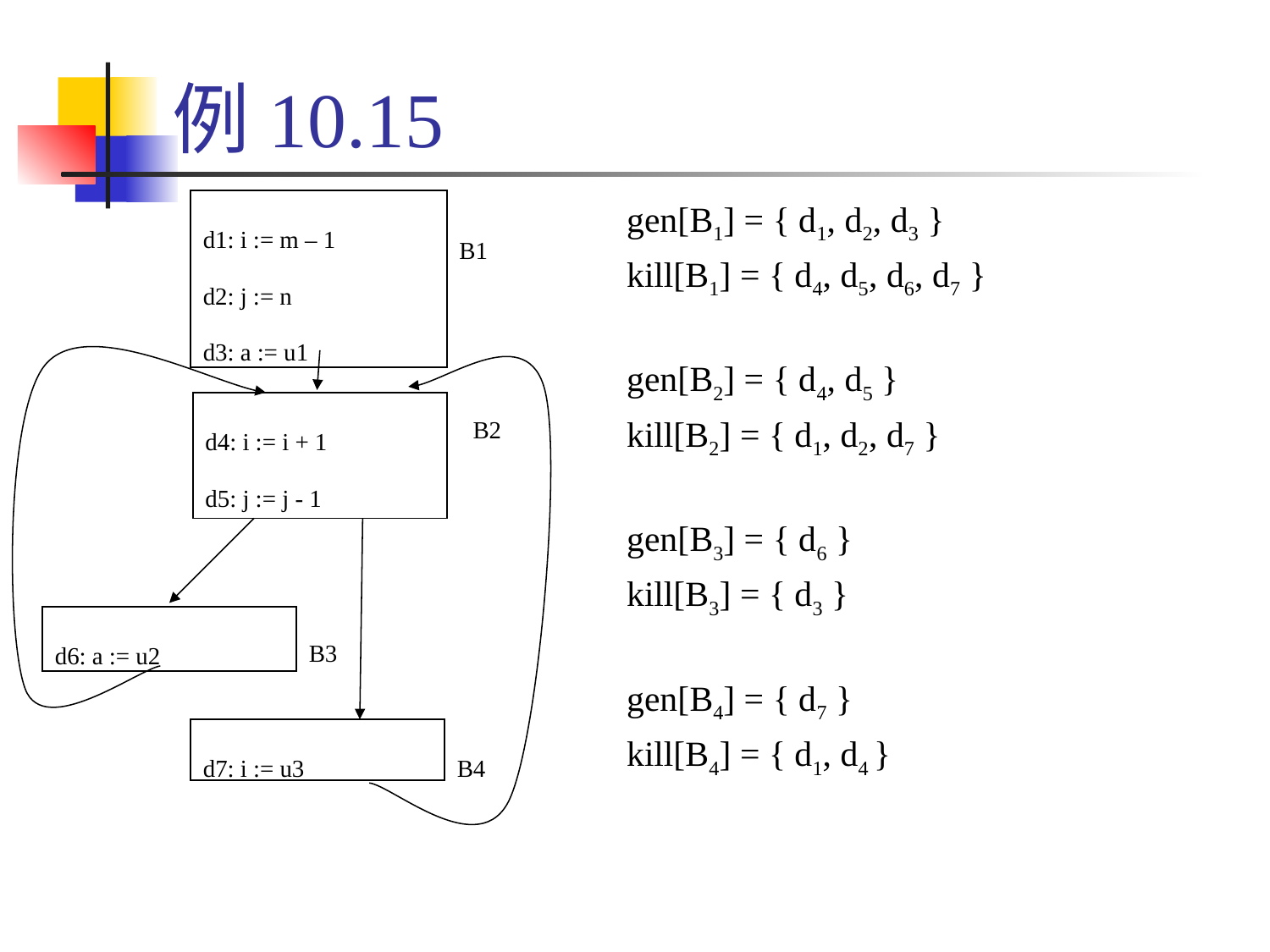

# 例10.15
d1: i := m – 1
d2: j := n
d3: a := u1
gen[B1] = { d1, d2, d3 }
kill[B1] = { d4, d5, d6, d7 }

gen[B2] = { d4, d5 }
kill[B2] = { d1, d2, d7 }

gen[B3] = { d6 }
kill[B3] = { d3 }

gen[B4] = { d7 }
kill[B4] = { d1, d4 }
B1

B2
d4: i := i + 1
d5: j := j - 1

B3
d6: a := u2
d7: i := u3
B4